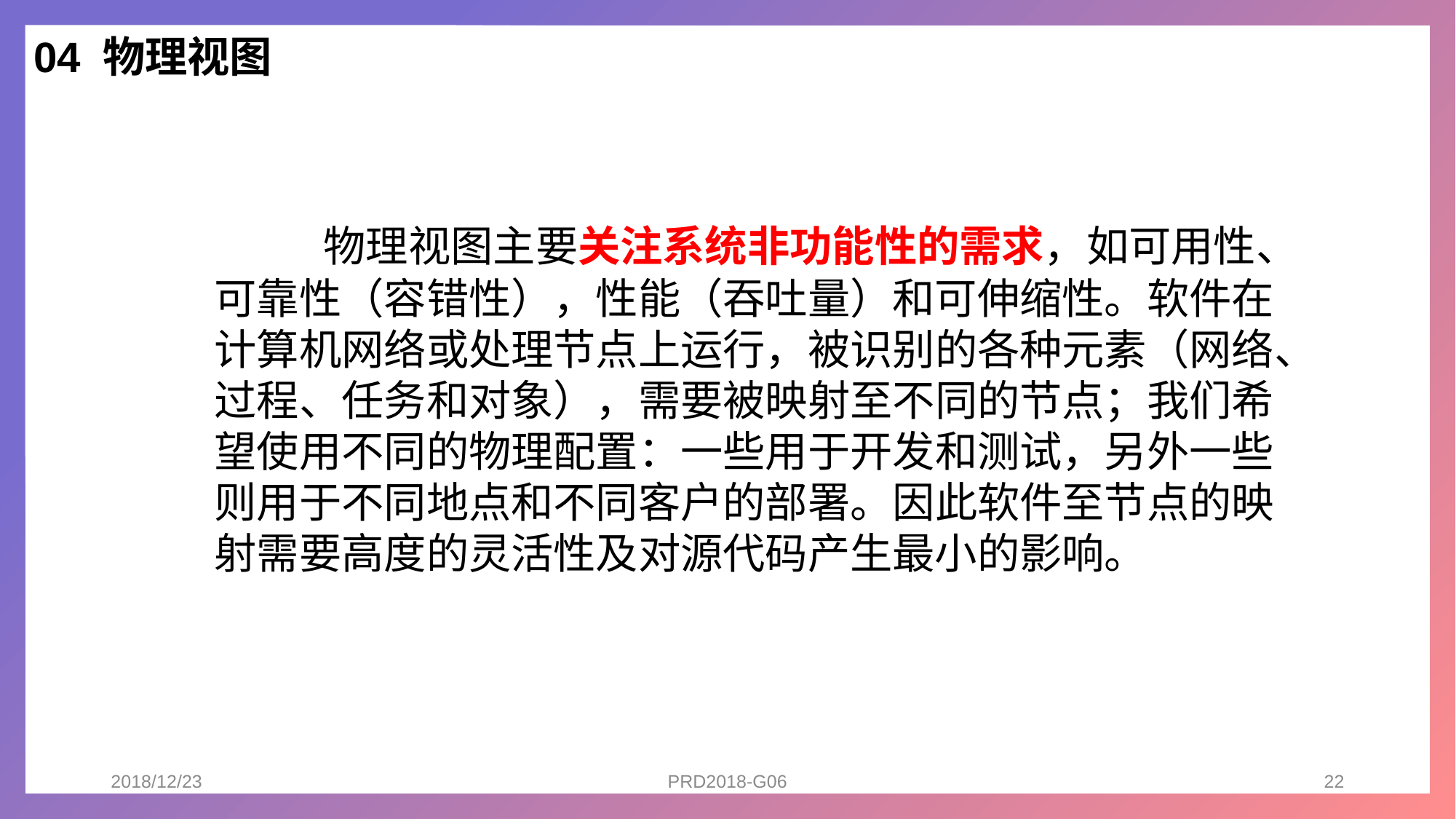

04 物理视图
	物理视图主要关注系统非功能性的需求，如可用性、可靠性（容错性），性能（吞吐量）和可伸缩性。软件在计算机网络或处理节点上运行，被识别的各种元素（网络、过程、任务和对象），需要被映射至不同的节点；我们希望使用不同的物理配置：一些用于开发和测试，另外一些则用于不同地点和不同客户的部署。因此软件至节点的映射需要高度的灵活性及对源代码产生最小的影响。
2018/12/23
PRD2018-G06
22